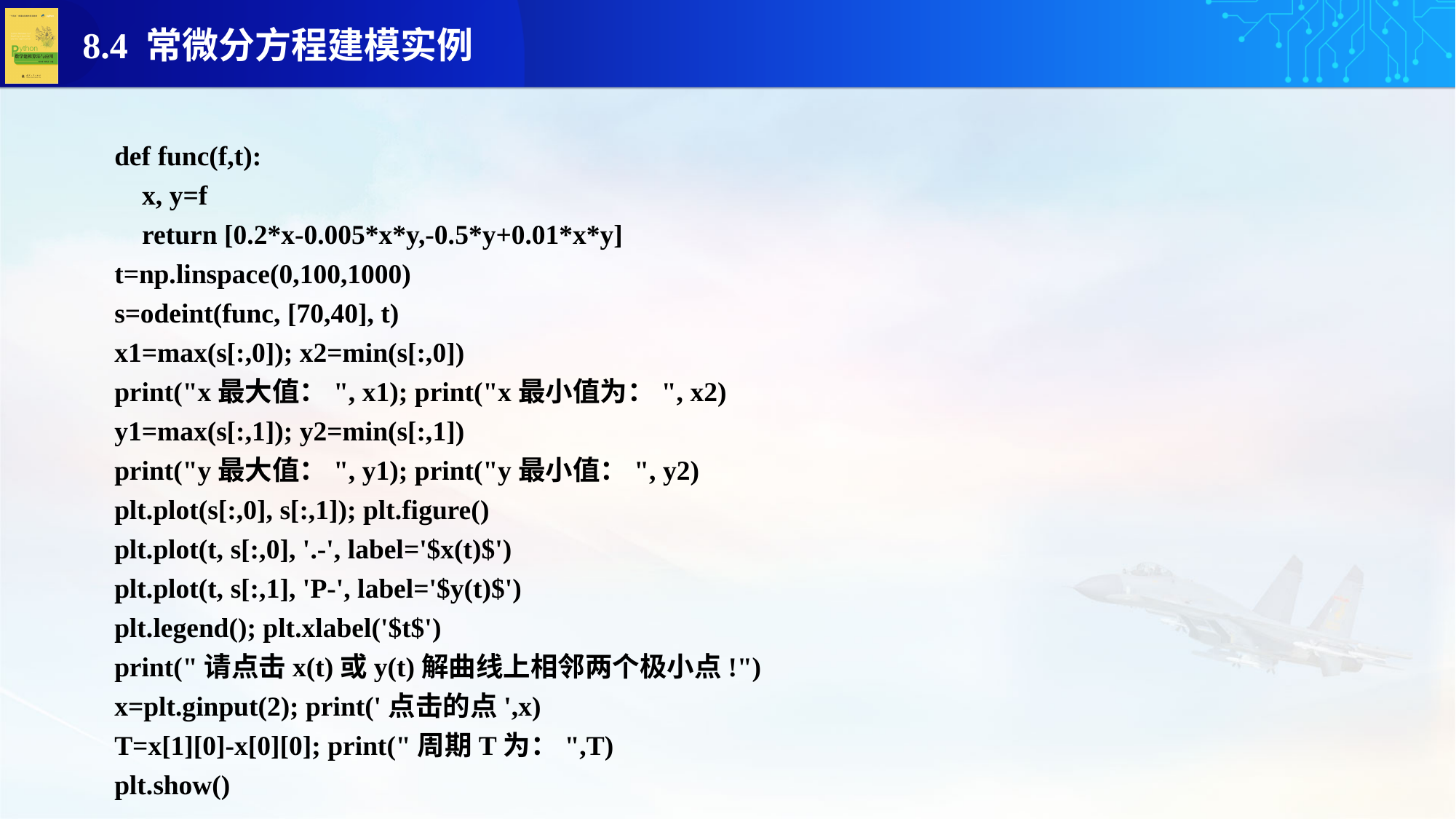

def func(f,t):
    x, y=f
    return [0.2*x-0.005*x*y,-0.5*y+0.01*x*y]
t=np.linspace(0,100,1000)
s=odeint(func, [70,40], t)
x1=max(s[:,0]); x2=min(s[:,0])
print("x最大值：", x1); print("x最小值为：", x2)
y1=max(s[:,1]); y2=min(s[:,1])
print("y最大值：", y1); print("y最小值：", y2)
plt.plot(s[:,0], s[:,1]); plt.figure()
plt.plot(t, s[:,0], '.-', label='$x(t)$')
plt.plot(t, s[:,1], 'P-', label='$y(t)$')
plt.legend(); plt.xlabel('$t$')
print("请点击x(t)或y(t)解曲线上相邻两个极小点!")
x=plt.ginput(2); print('点击的点',x)
T=x[1][0]-x[0][0]; print("周期T为：",T)
plt.show()